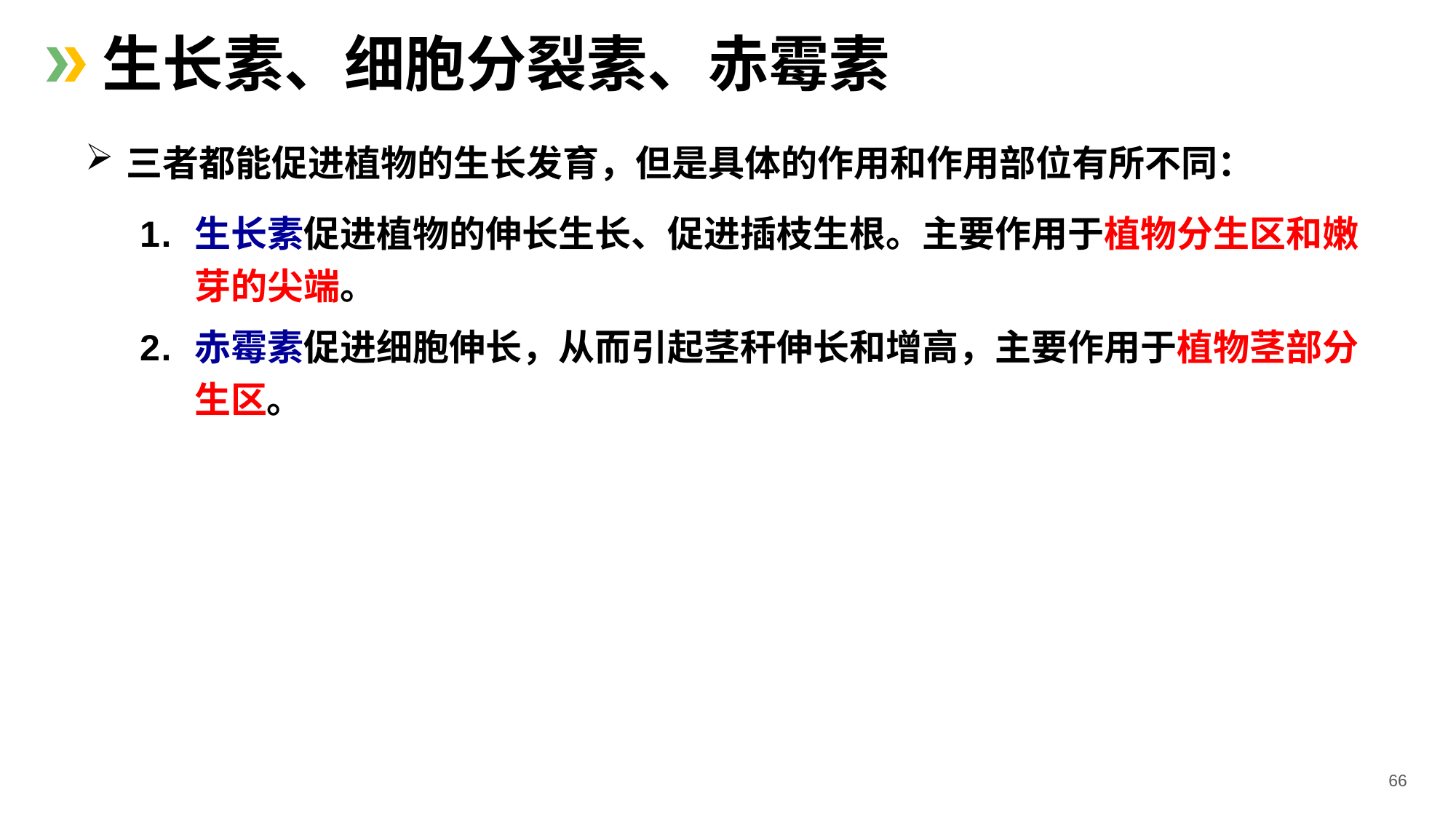

# 生长素、细胞分裂素、赤霉素
三者都能促进植物的生长发育，但是具体的作用和作用部位有所不同：
生长素促进植物的伸长生长、促进插枝生根。主要作用于植物分生区和嫩芽的尖端。
赤霉素促进细胞伸长，从而引起茎秆伸长和增高，主要作用于植物茎部分生区。
66